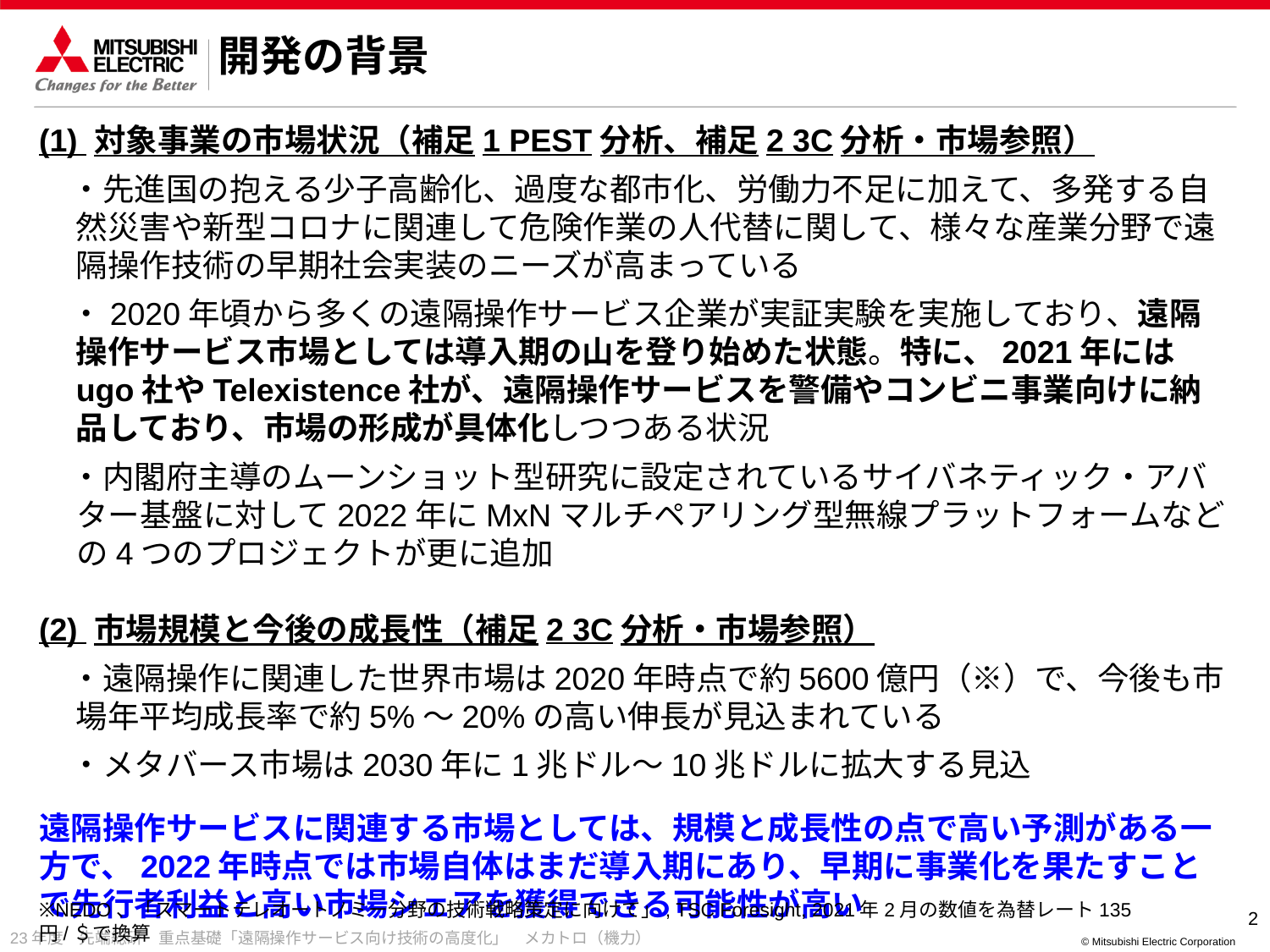

開発の背景
(1) 対象事業の市場状況（補足1 PEST分析、補足2 3C分析・市場参照）
　・先進国の抱える少子高齢化、過度な都市化、労働力不足に加えて、多発する自然災害や新型コロナに関連して危険作業の人代替に関して、様々な産業分野で遠隔操作技術の早期社会実装のニーズが高まっている
　・2020年頃から多くの遠隔操作サービス企業が実証実験を実施しており、遠隔操作サービス市場としては導入期の山を登り始めた状態。特に、2021年にはugo社やTelexistence社が、遠隔操作サービスを警備やコンビニ事業向けに納品しており、市場の形成が具体化しつつある状況
　・内閣府主導のムーンショット型研究に設定されているサイバネティック・アバター基盤に対して2022年にMxNマルチペアリング型無線プラットフォームなどの4つのプロジェクトが更に追加

(2) 市場規模と今後の成長性（補足2 3C分析・市場参照）
　・遠隔操作に関連した世界市場は2020年時点で約5600億円（※）で、今後も市場年平均成長率で約5%～20%の高い伸長が見込まれている
　・メタバース市場は2030年に1兆ドル～10兆ドルに拡大する見込

遠隔操作サービスに関連する市場としては、規模と成長性の点で高い予測がある一方で、2022年時点では市場自体はまだ導入期にあり、早期に事業化を果たすことで先行者利益と高い市場シェアを獲得できる可能性が高い
※NEDO、「スマートテレオートノミー分野の技術戦略策定に向けて」, TSC Foresight, 2021年2月の数値を為替レート135円/＄で換算